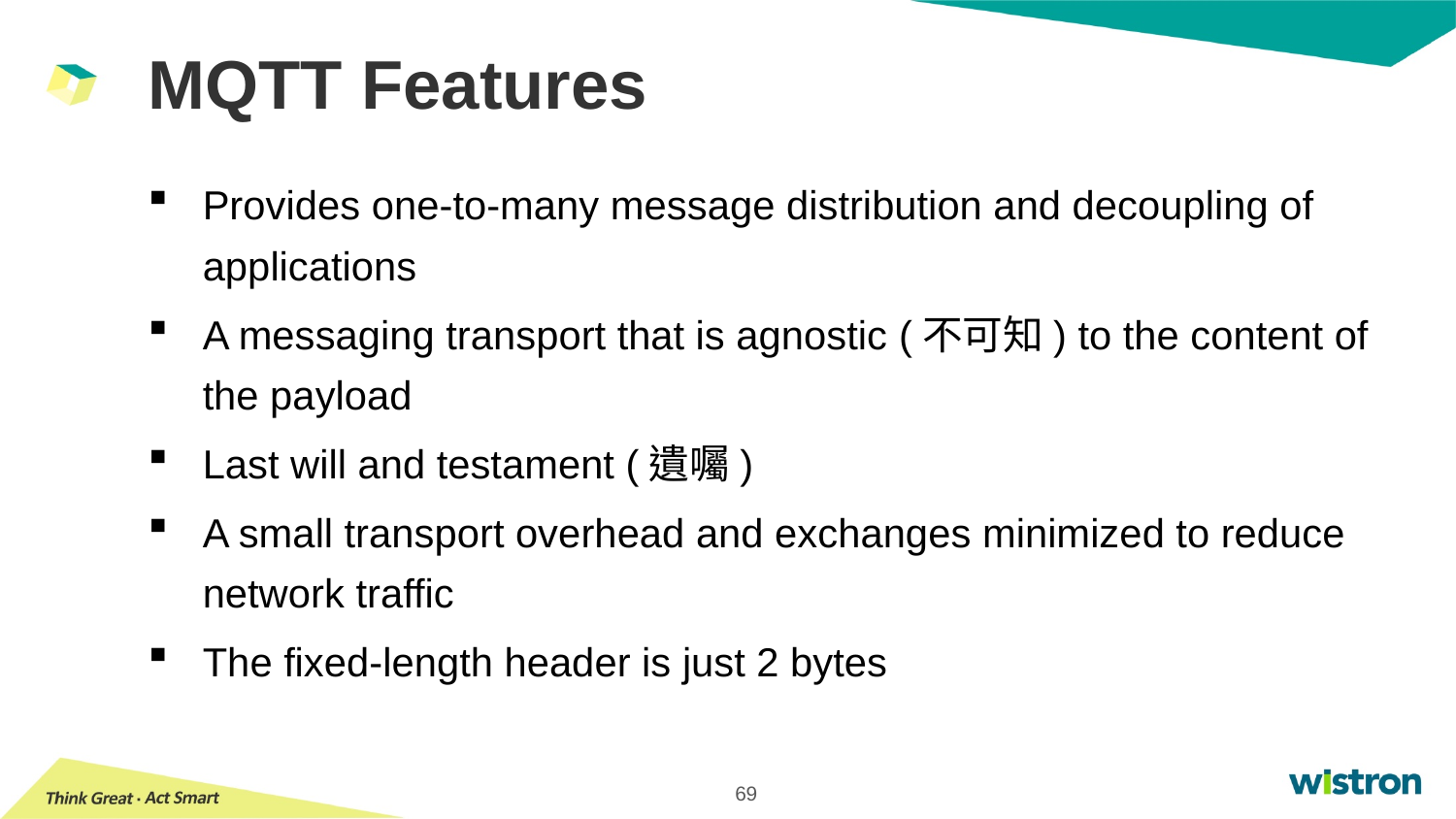

# MQTT Features
Provides one-to-many message distribution and decoupling of applications
A messaging transport that is agnostic (不可知) to the content of the payload
Last will and testament (遺囑)
A small transport overhead and exchanges minimized to reduce network traffic
The fixed-length header is just 2 bytes

69